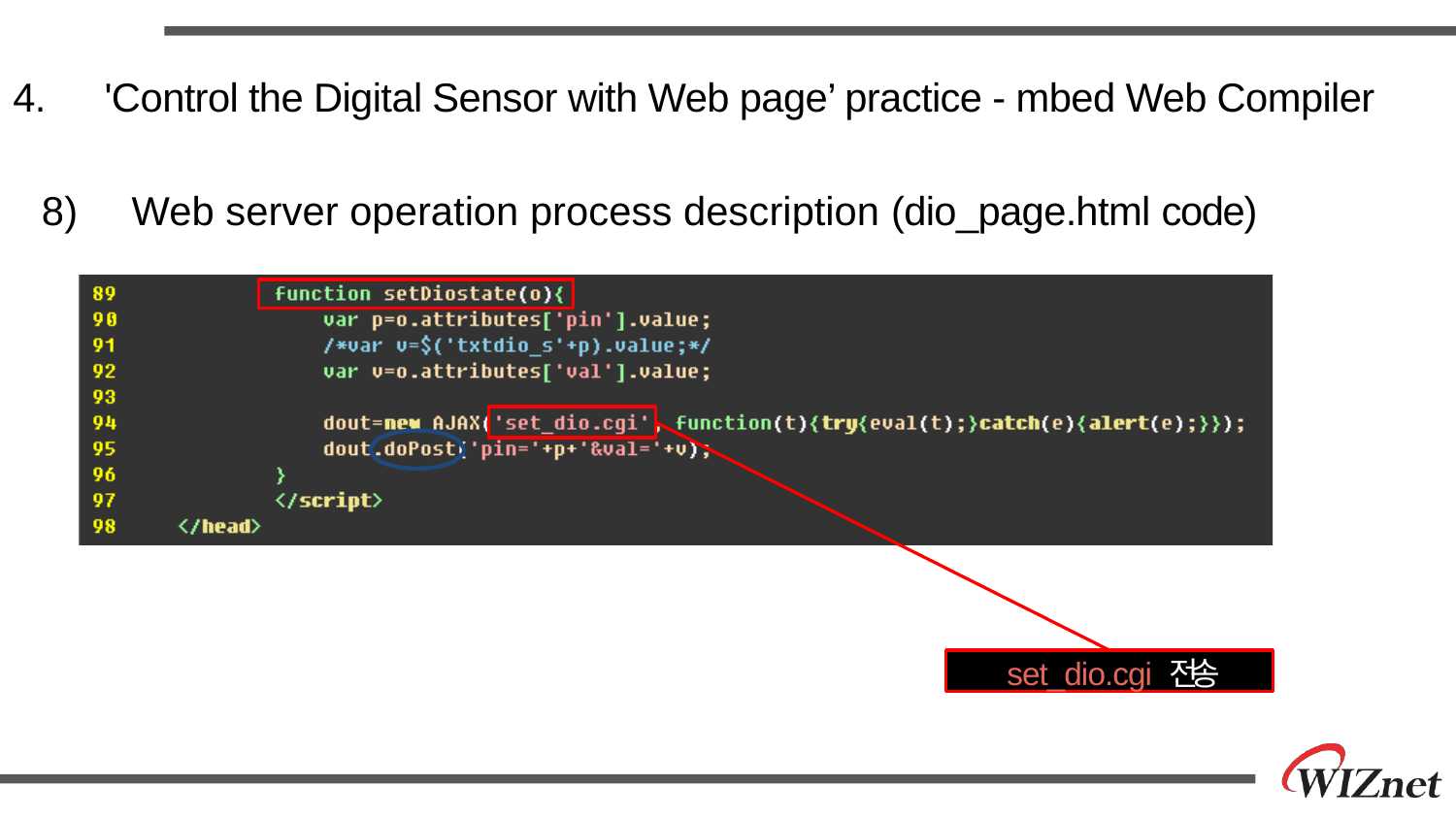

# 4.	 'Control the Digital Sensor with Web page’ practice - mbed Web Compiler
8)	 Web server operation process description (dio_page.html code)

set_dio.cgi 전송